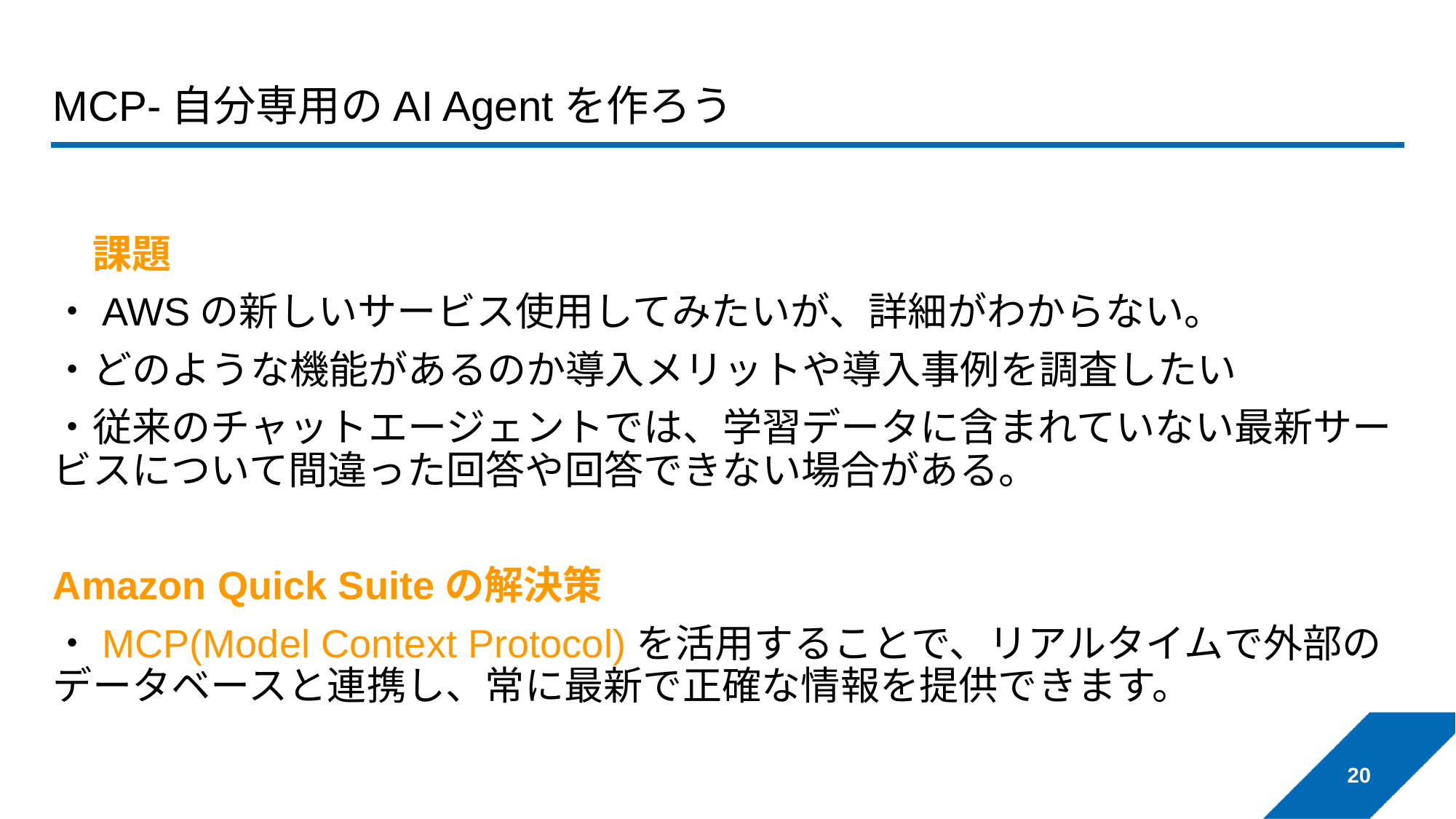

# MCP-自分専用のAI Agentを作ろう
　課題
・AWSの新しいサービス使用してみたいが、詳細がわからない。
・どのような機能があるのか導入メリットや導入事例を調査したい
・従来のチャットエージェントでは、学習データに含まれていない最新サービスについて間違った回答や回答できない場合がある。

Amazon Quick Suiteの解決策
・MCP(Model Context Protocol)を活用することで、リアルタイムで外部のデータベースと連携し、常に最新で正確な情報を提供できます。